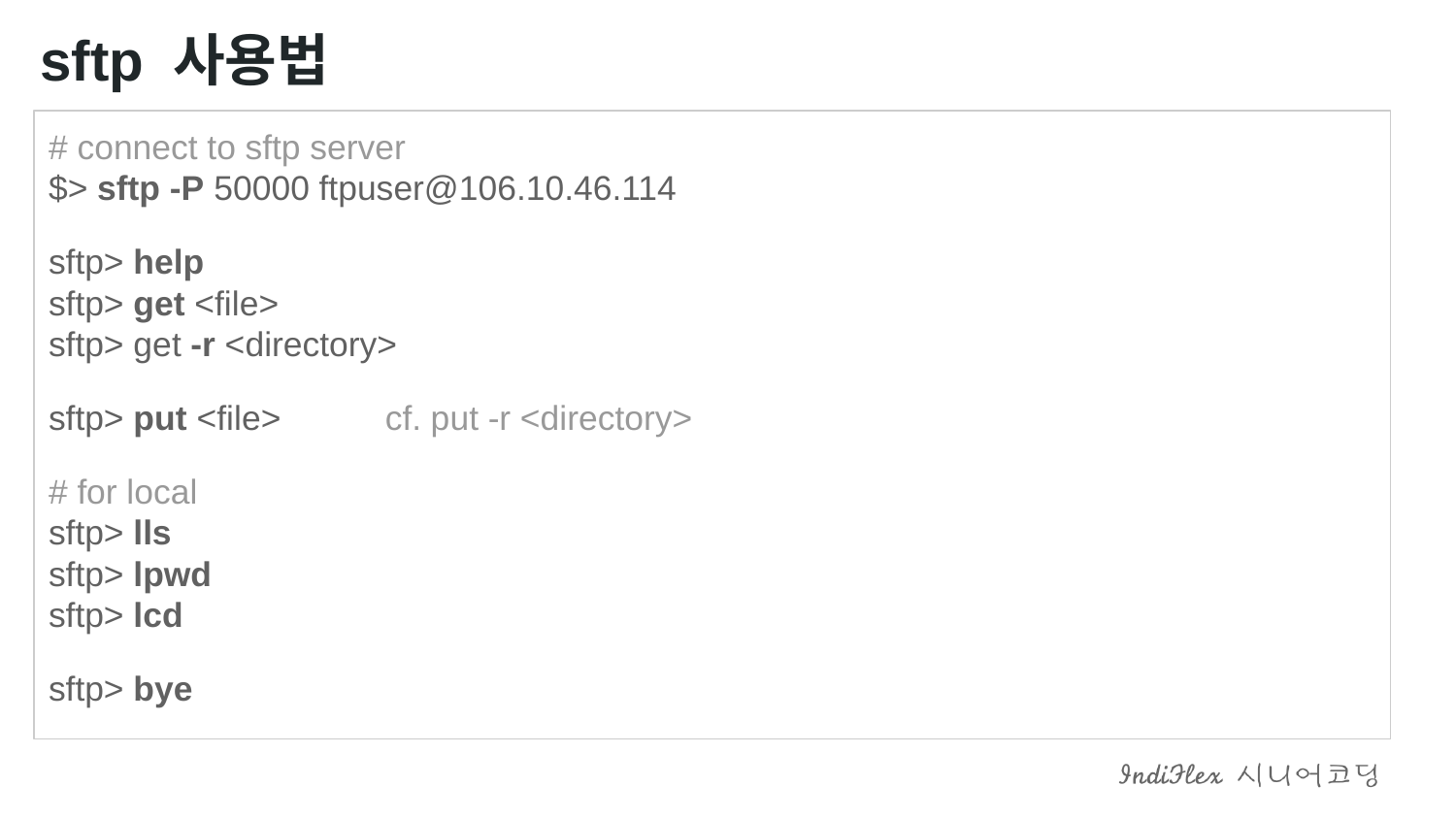

sftp 사용법
# connect to sftp server $> sftp -P 50000 ftpuser@106.10.46.114
sftp> help
sftp> get <file>
sftp> get -r <directory>
sftp> put <file>           cf. put -r <directory>
# for local sftp> lls sftp> lpwd sftp> lcd
sftp> bye